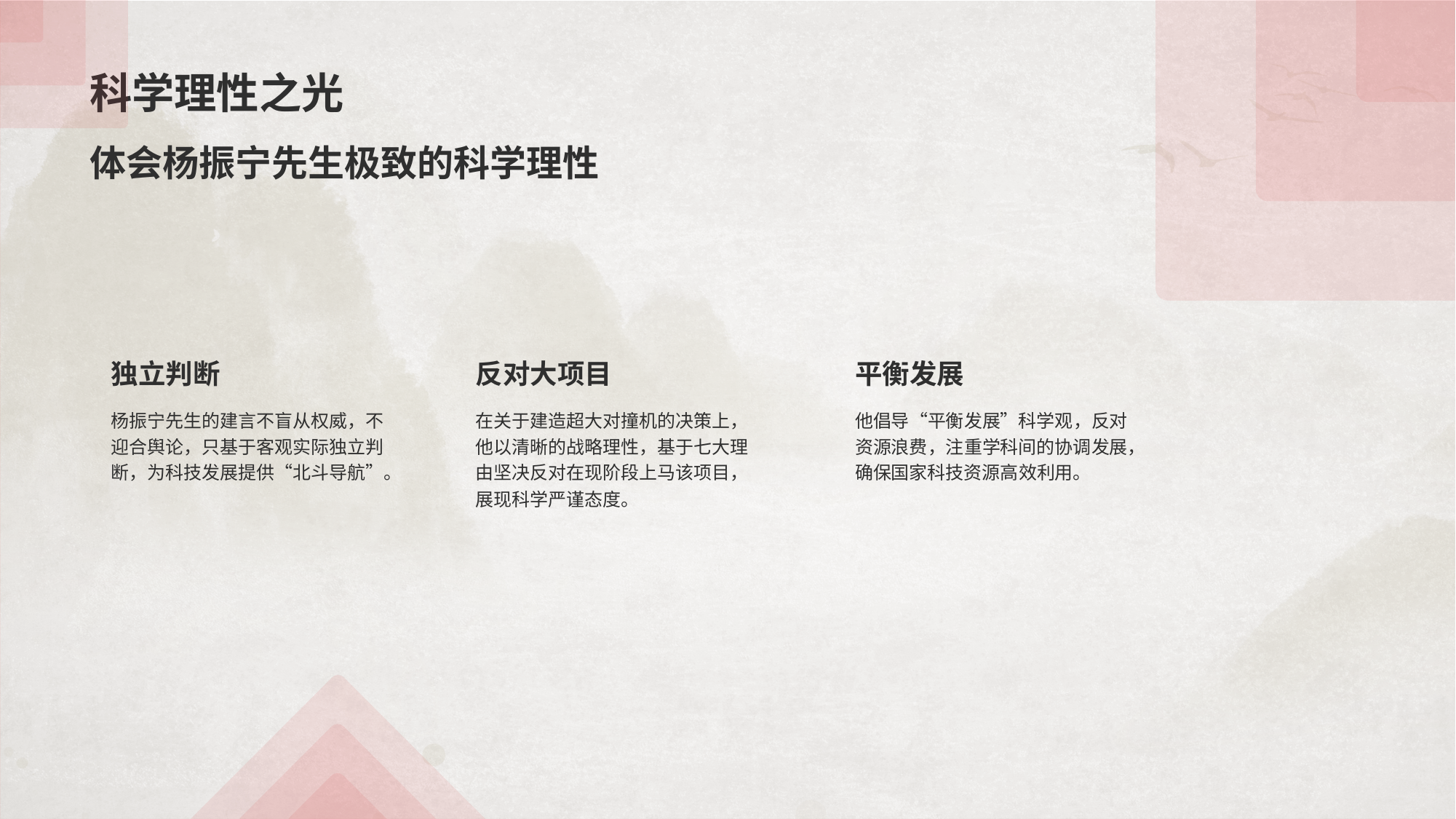

体会杨振宁先生极致的科学理性
独立判断
杨振宁先生的建言不盲从权威，不迎合舆论，只基于客观实际独立判断，为科技发展提供“北斗导航”。
反对大项目
在关于建造超大对撞机的决策上，他以清晰的战略理性，基于七大理由坚决反对在现阶段上马该项目，展现科学严谨态度。
平衡发展
他倡导“平衡发展”科学观，反对资源浪费，注重学科间的协调发展，确保国家科技资源高效利用。

# 科学理性之光